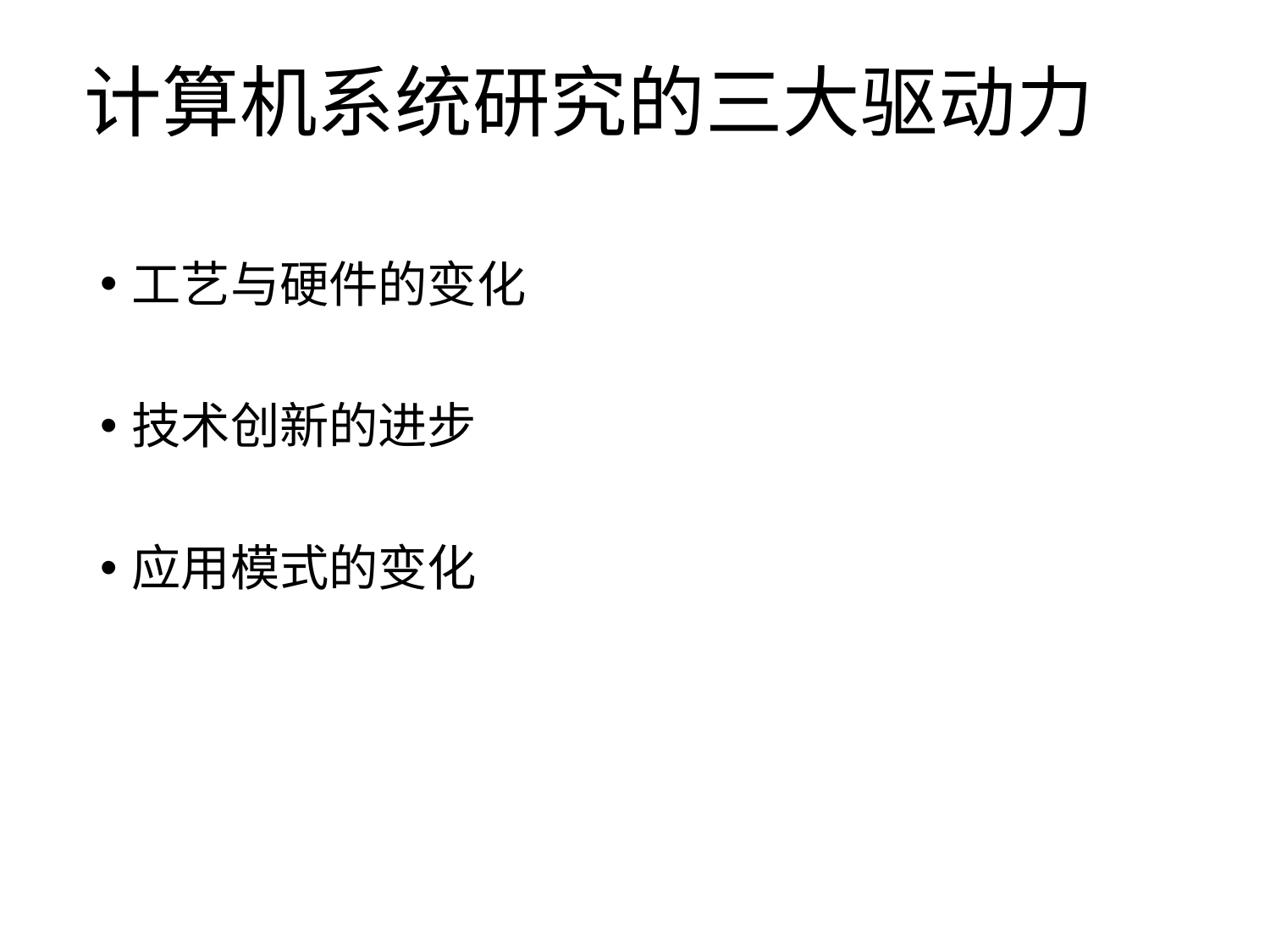

# 计算机系统研究的三大驱动力
工艺与硬件的变化

技术创新的进步

应用模式的变化